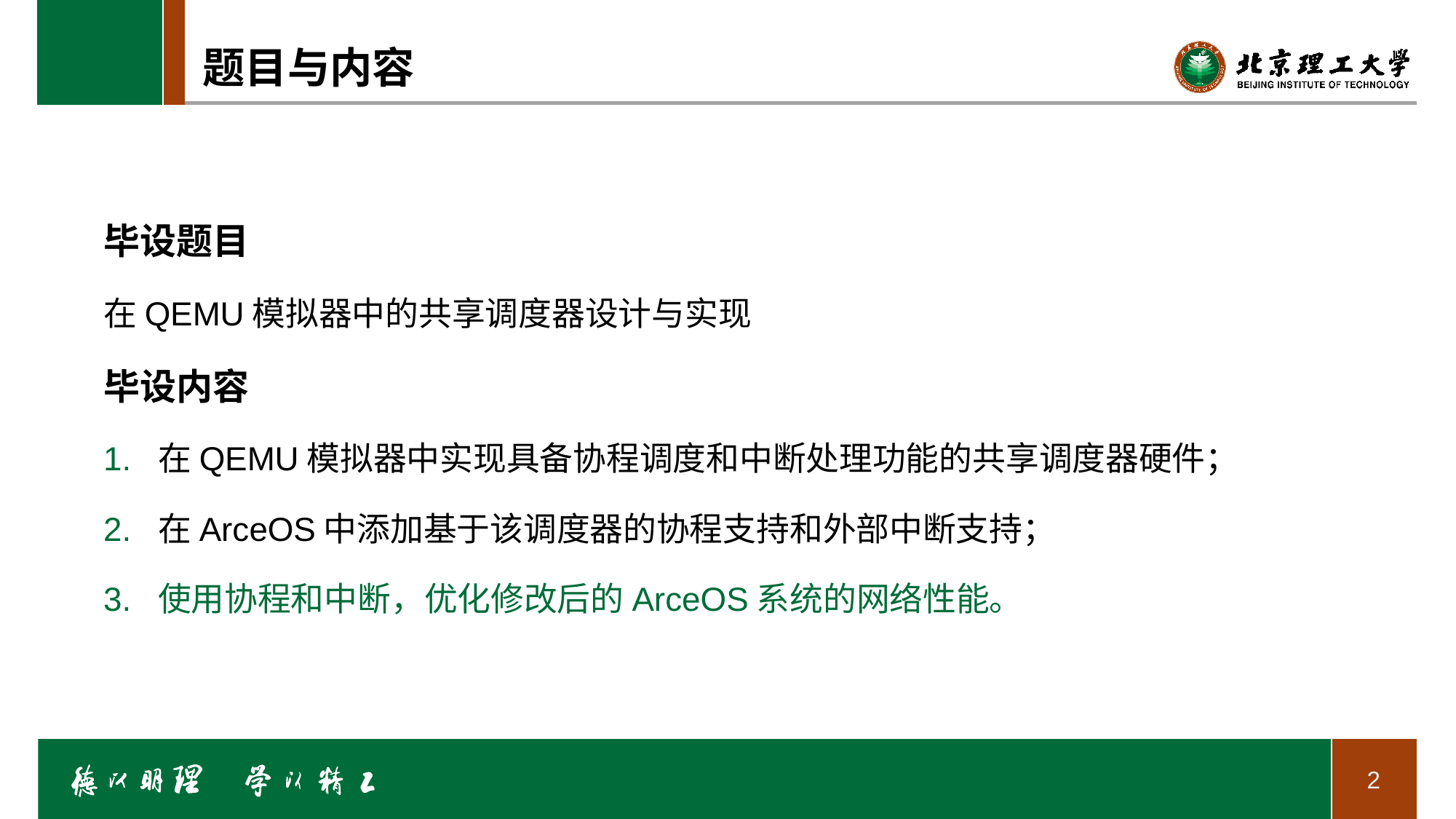

# 题目与内容
毕设题目
在QEMU模拟器中的共享调度器设计与实现
毕设内容
在QEMU模拟器中实现具备协程调度和中断处理功能的共享调度器硬件；
在ArceOS中添加基于该调度器的协程支持和外部中断支持；
使用协程和中断，优化修改后的ArceOS系统的网络性能。